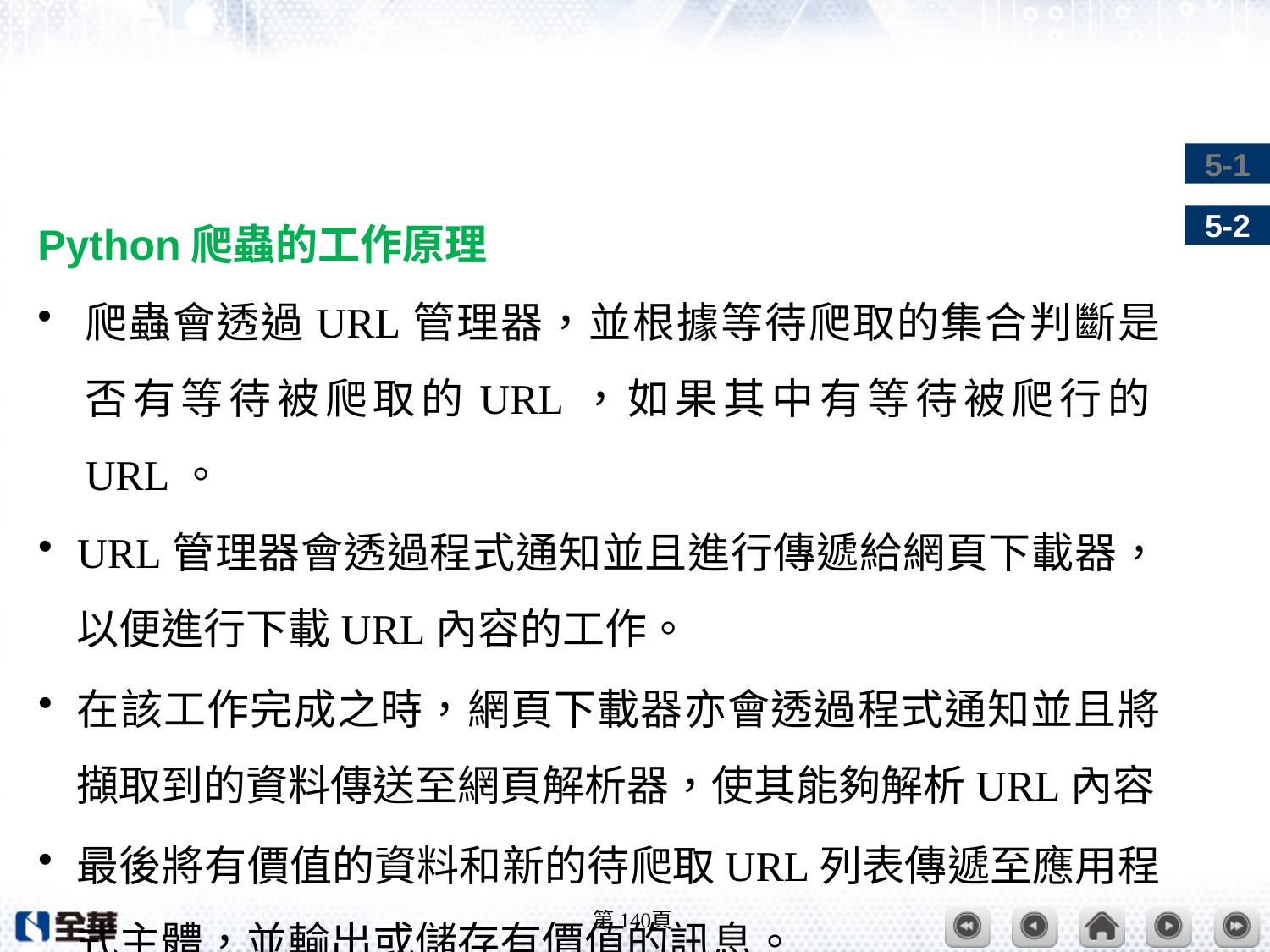

#
Python爬蟲的工作原理
爬蟲會透過URL管理器，並根據等待爬取的集合判斷是否有等待被爬取的URL，如果其中有等待被爬行的URL。
URL管理器會透過程式通知並且進行傳遞給網頁下載器，以便進行下載URL內容的工作。
在該工作完成之時，網頁下載器亦會透過程式通知並且將擷取到的資料傳送至網頁解析器，使其能夠解析URL內容
最後將有價值的資料和新的待爬取URL列表傳遞至應用程式主體，並輸出或儲存有價值的訊息。